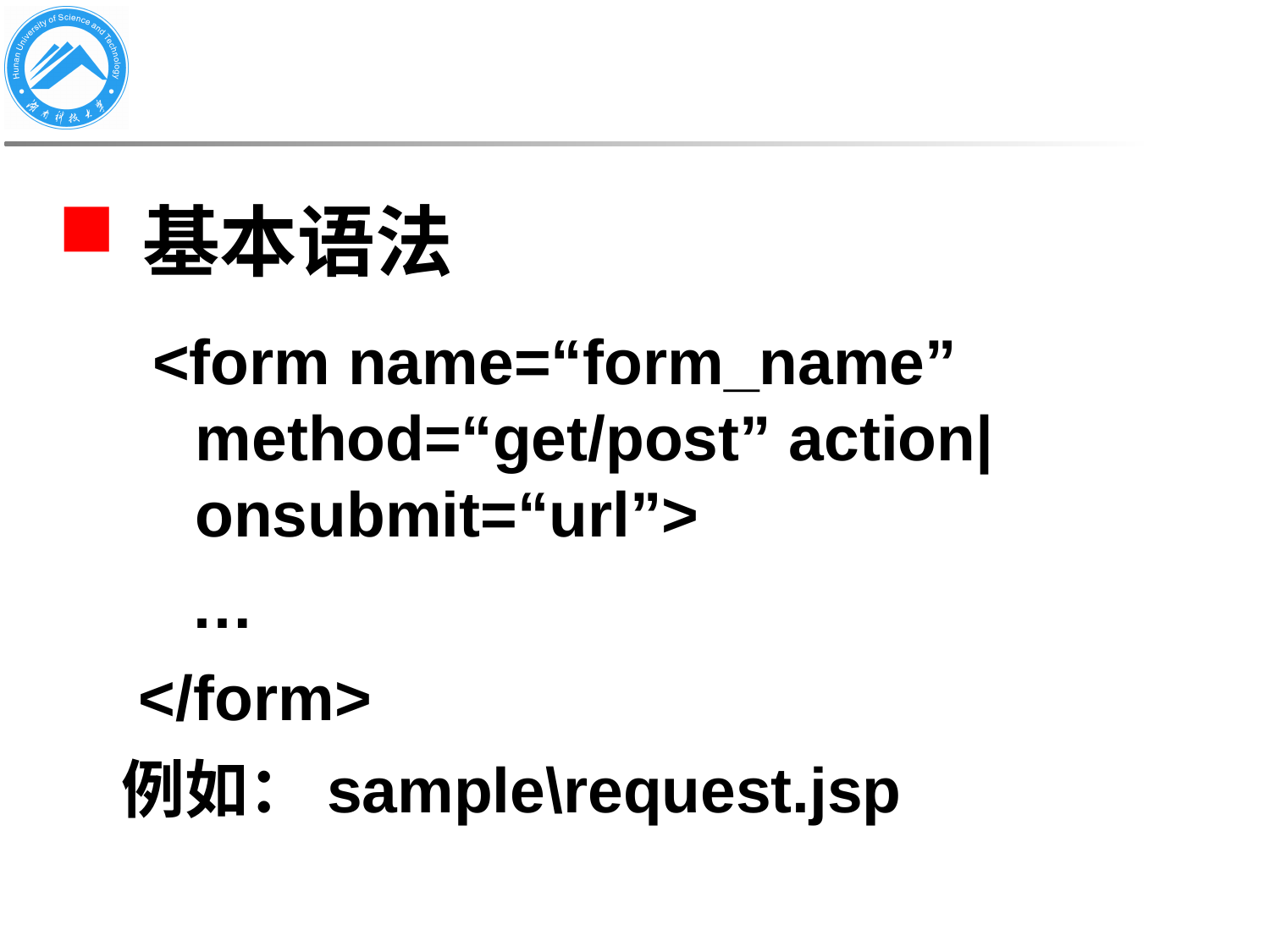

基本语法
  <form name=“form_name” method=“get/post” action|onsubmit=“url”>
    …
 </form>
例如：sample\request.jsp